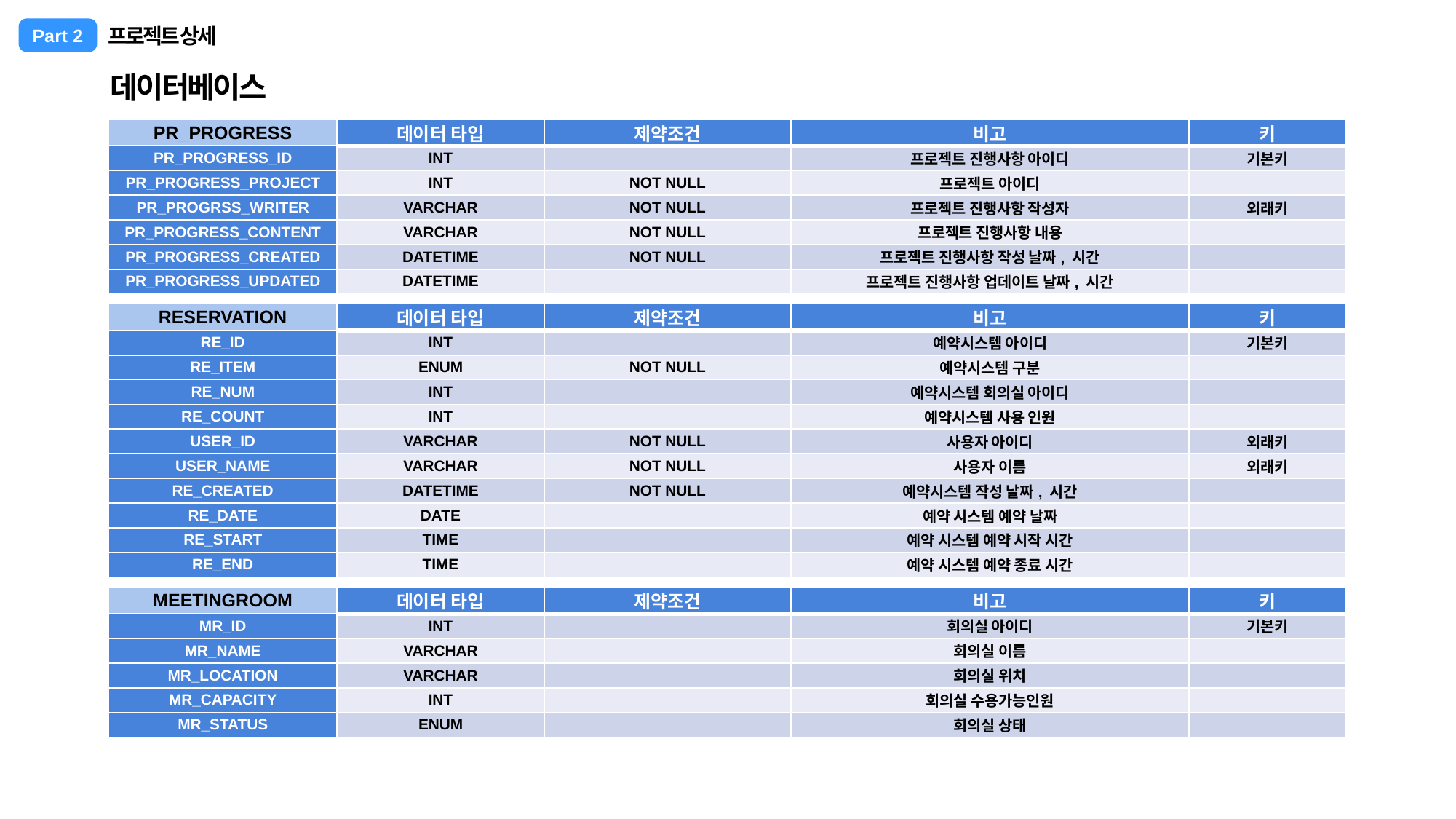

프로젝트 상세

Part 2
데이터베이스
| PR\_PROGRESS | 데이터 타입 | 제약조건 | 비고 | 키 |
| --- | --- | --- | --- | --- |
| PR\_PROGRESS\_ID | INT |  | 프로젝트 진행사항 아이디 | 기본키 |
| PR\_PROGRESS\_PROJECT | INT | NOT NULL | 프로젝트 아이디 |  |
| PR\_PROGRSS\_WRITER | VARCHAR | NOT NULL | 프로젝트 진행사항 작성자 | 외래키 |
| PR\_PROGRESS\_CONTENT | VARCHAR | NOT NULL | 프로젝트 진행사항 내용 |  |
| PR\_PROGRESS\_CREATED | DATETIME | NOT NULL | 프로젝트 진행사항 작성 날짜, 시간 |  |
| PR\_PROGRESS\_UPDATED | DATETIME |  | 프로젝트 진행사항 업데이트 날짜, 시간 |  |
| RESERVATION | 데이터 타입 | 제약조건 | 비고 | 키 |
| --- | --- | --- | --- | --- |
| RE\_ID | INT |  | 예약시스템 아이디 | 기본키 |
| RE\_ITEM | ENUM | NOT NULL | 예약시스템 구분 |  |
| RE\_NUM | INT |  | 예약시스템 회의실 아이디 |  |
| RE\_COUNT | INT |  | 예약시스템 사용 인원 |  |
| USER\_ID | VARCHAR | NOT NULL | 사용자 아이디 | 외래키 |
| USER\_NAME | VARCHAR | NOT NULL | 사용자 이름 | 외래키 |
| RE\_CREATED | DATETIME | NOT NULL | 예약시스템 작성 날짜, 시간 |  |
| RE\_DATE | DATE |  | 예약 시스템 예약 날짜 |  |
| RE\_START | TIME |  | 예약 시스템 예약 시작 시간 |  |
| RE\_END | TIME |  | 예약 시스템 예약 종료 시간 |  |
| MEETINGROOM | 데이터 타입 | 제약조건 | 비고 | 키 |
| --- | --- | --- | --- | --- |
| MR\_ID | INT |  | 회의실 아이디 | 기본키 |
| MR\_NAME | VARCHAR |  | 회의실 이름 |  |
| MR\_LOCATION | VARCHAR |  | 회의실 위치 |  |
| MR\_CAPACITY | INT |  | 회의실 수용가능인원 |  |
| MR\_STATUS | ENUM |  | 회의실 상태 |  |
38